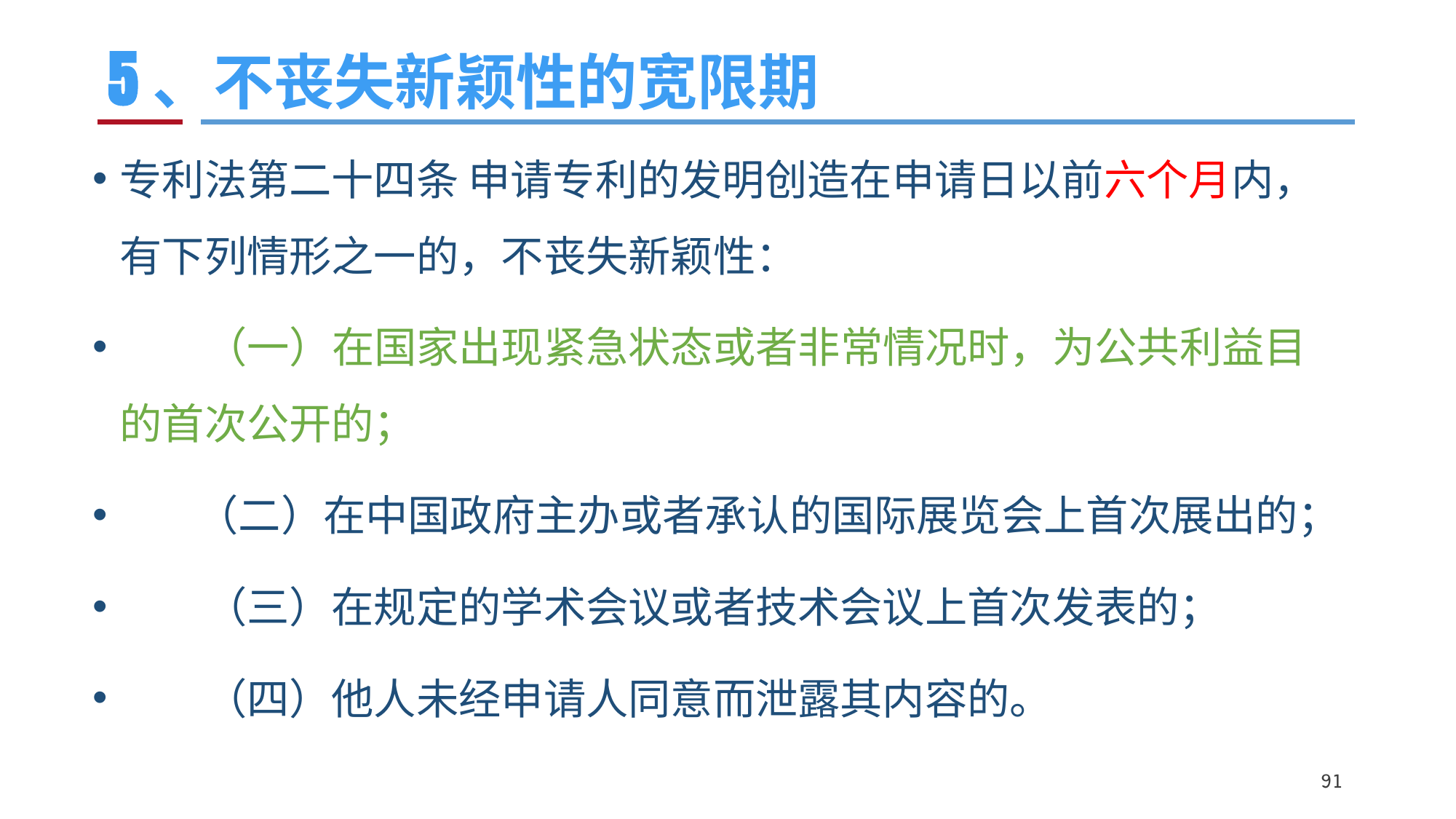

# 5、不丧失新颖性的宽限期
专利法第二十四条 申请专利的发明创造在申请日以前六个月内，有下列情形之一的，不丧失新颖性：
　　（一）在国家出现紧急状态或者非常情况时，为公共利益目的首次公开的；
       （二）在中国政府主办或者承认的国际展览会上首次展出的；
　　（三）在规定的学术会议或者技术会议上首次发表的；
　　（四）他人未经申请人同意而泄露其内容的。
91